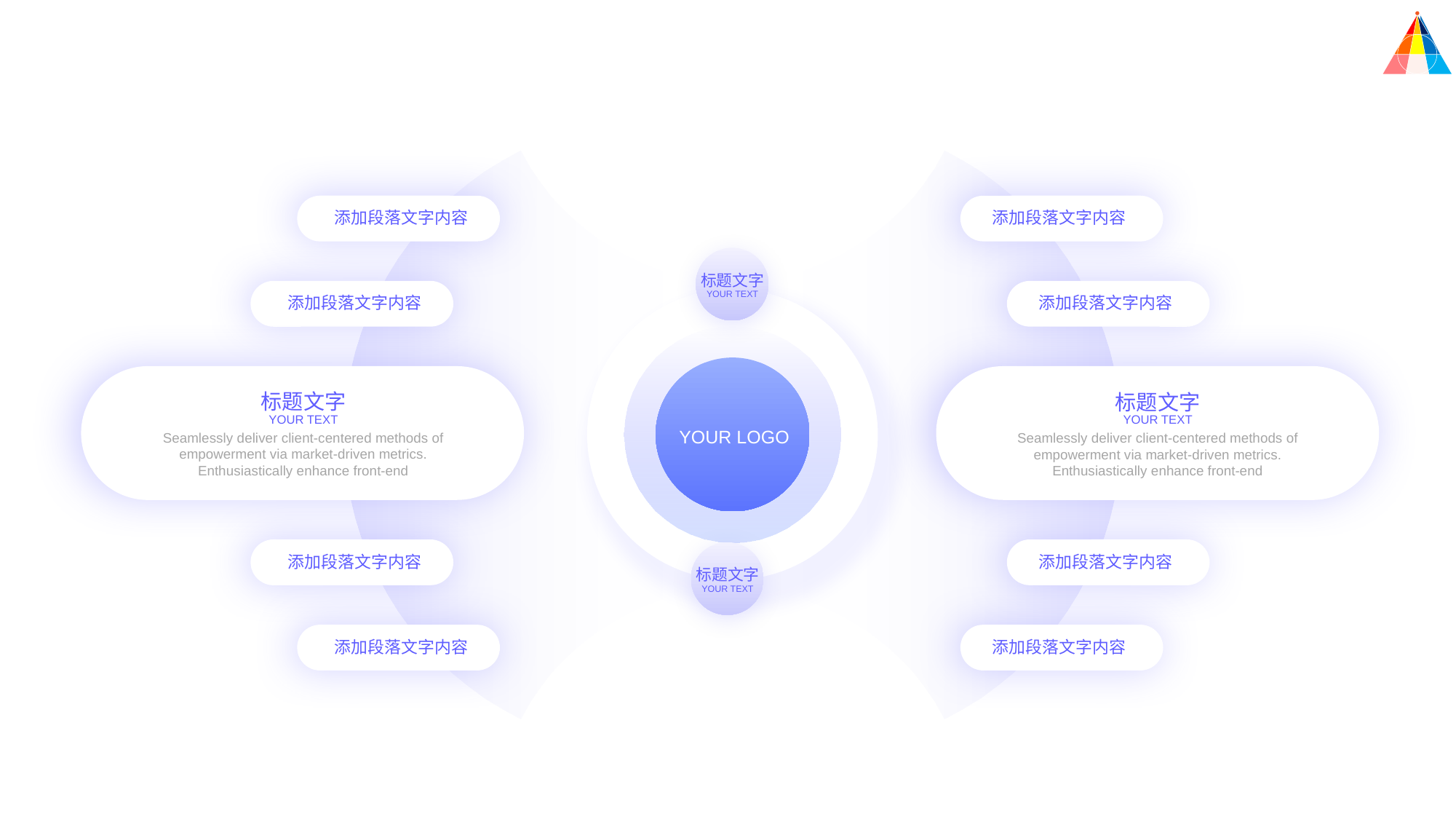

添加段落文字内容

添加段落文字内容

标题文字

添加段落文字内容

添加段落文字内容
YOUR TEXT

标题文字
标题文字
YOUR TEXT
YOUR TEXT
YOUR LOGO
Seamlessly deliver client-centered methods of empowerment via market-driven metrics. Enthusiastically enhance front-end
Seamlessly deliver client-centered methods of empowerment via market-driven metrics. Enthusiastically enhance front-end

添加段落文字内容

添加段落文字内容

标题文字
YOUR TEXT

添加段落文字内容

添加段落文字内容